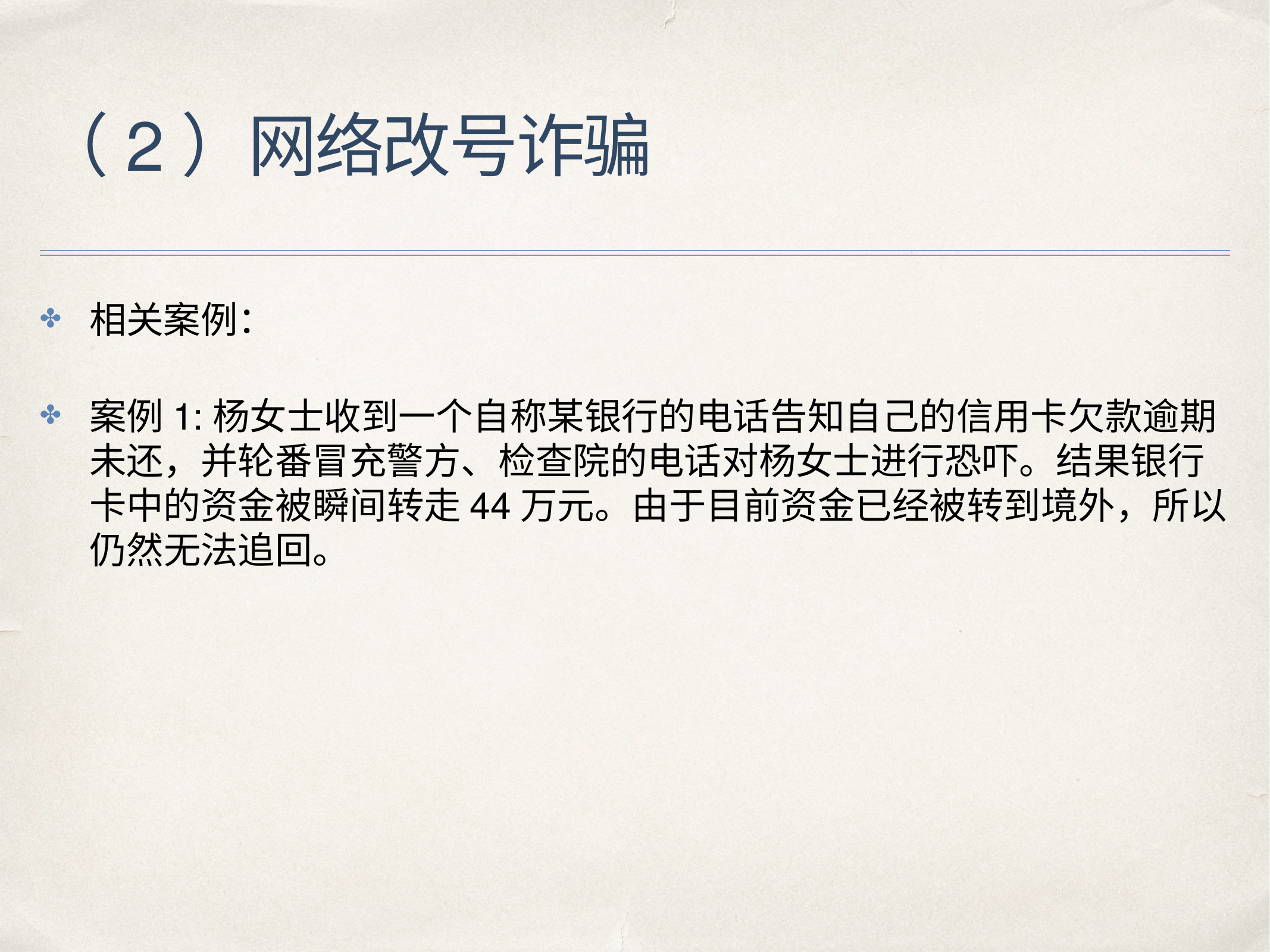

14
# （2）网络改号诈骗
相关案例：
案例1:杨女士收到一个自称某银行的电话告知自己的信用卡欠款逾期未还，并轮番冒充警方、检查院的电话对杨女士进行恐吓。结果银行卡中的资金被瞬间转走44万元。由于目前资金已经被转到境外，所以仍然无法追回。